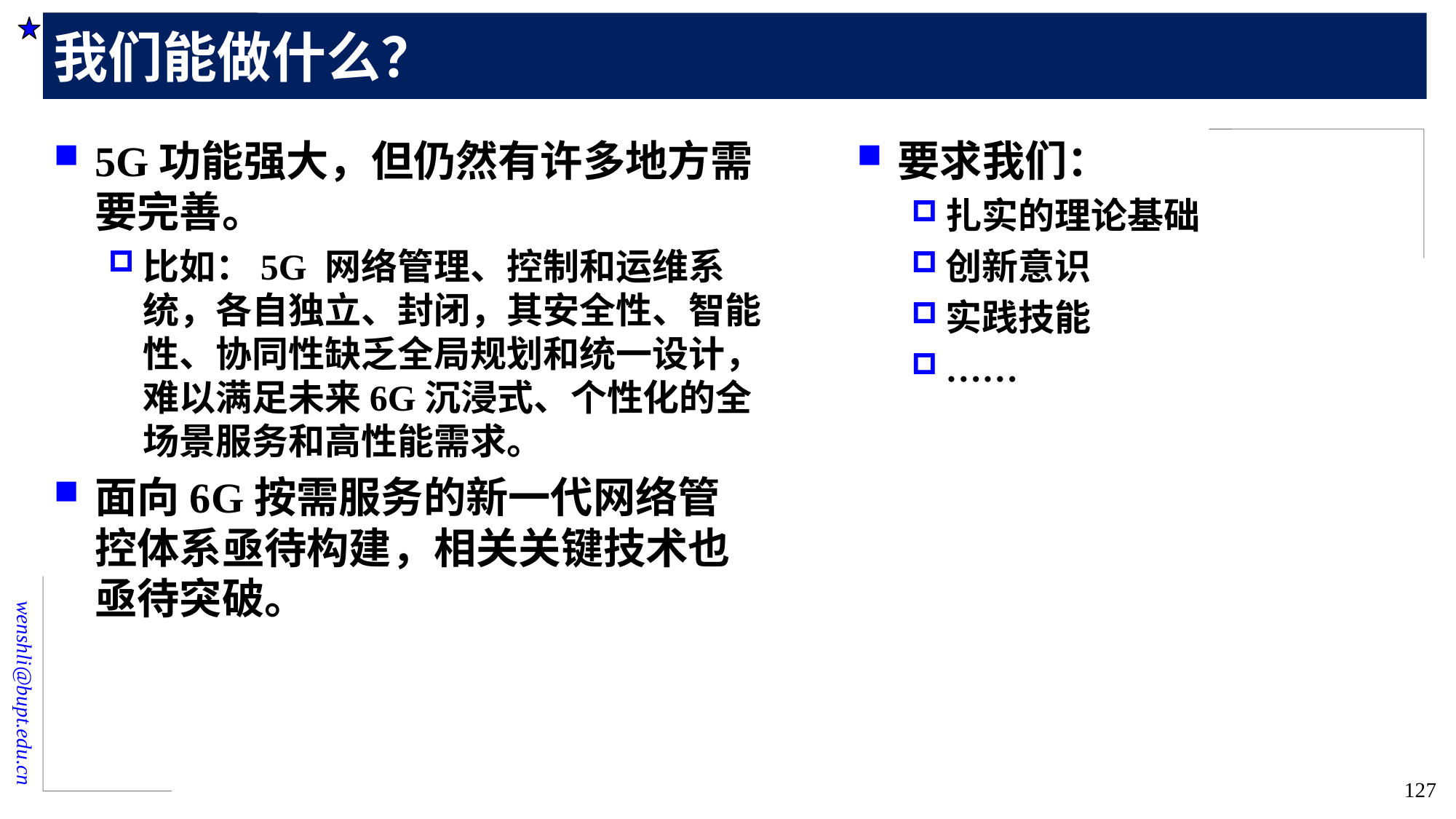

# 我们能做什么？
要求我们：
扎实的理论基础
创新意识
实践技能
……

5G功能强大，但仍然有许多地方需要完善。
比如：5G 网络管理、控制和运维系统，各自独立、封闭，其安全性、智能性、协同性缺乏全局规划和统一设计，难以满足未来6G沉浸式、个性化的全场景服务和高性能需求。
面向6G按需服务的新一代网络管控体系亟待构建，相关关键技术也亟待突破。

127